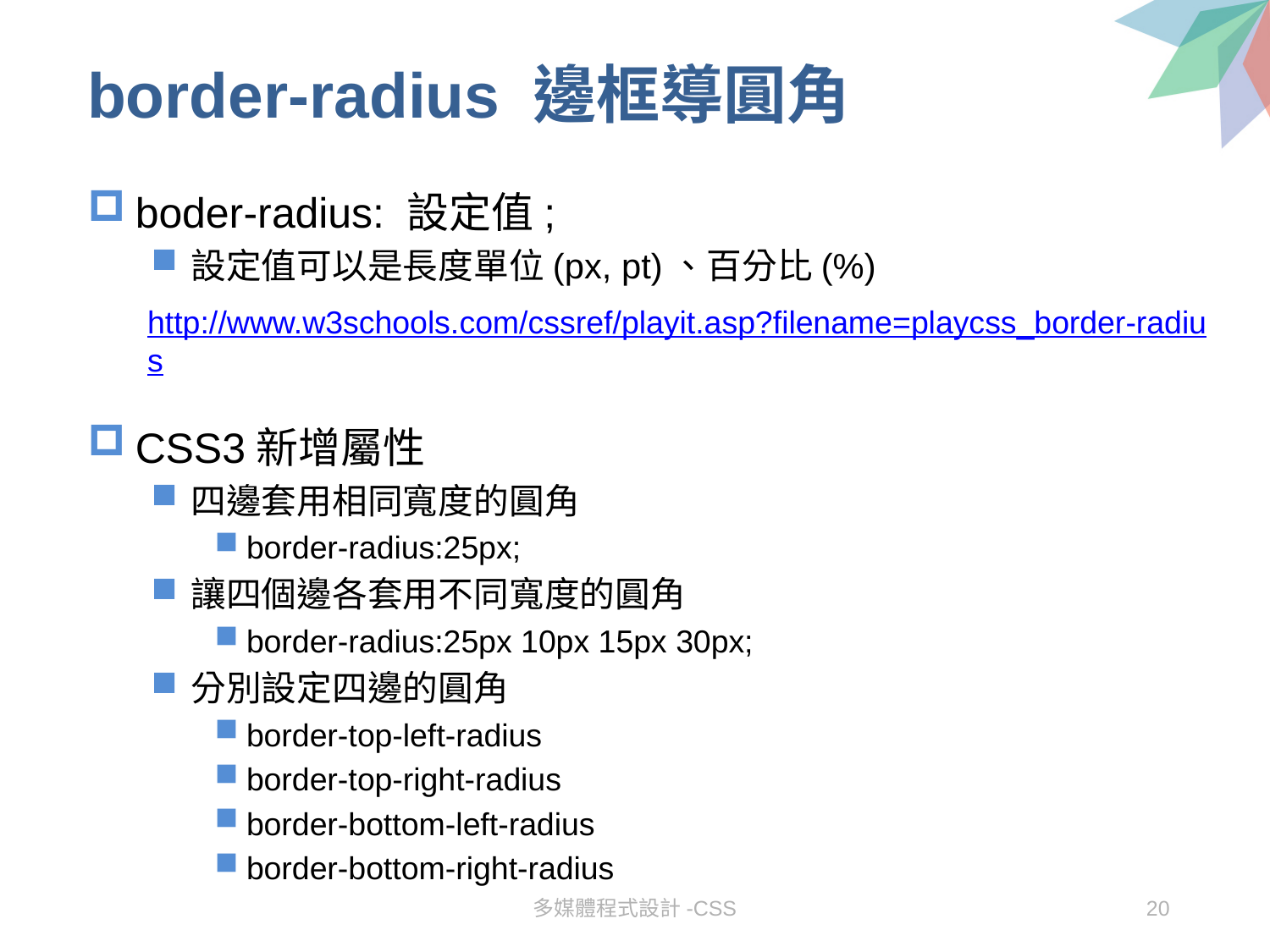

# border-radius 邊框導圓角
boder-radius: 設定值;
設定值可以是長度單位(px, pt)、百分比(%)

CSS3新增屬性
四邊套用相同寬度的圓角
border-radius:25px;
讓四個邊各套用不同寬度的圓角
border-radius:25px 10px 15px 30px;
分別設定四邊的圓角
border-top-left-radius
border-top-right-radius
border-bottom-left-radius
border-bottom-right-radius
http://www.w3schools.com/cssref/playit.asp?filename=playcss_border-radius

多媒體程式設計-CSS
20